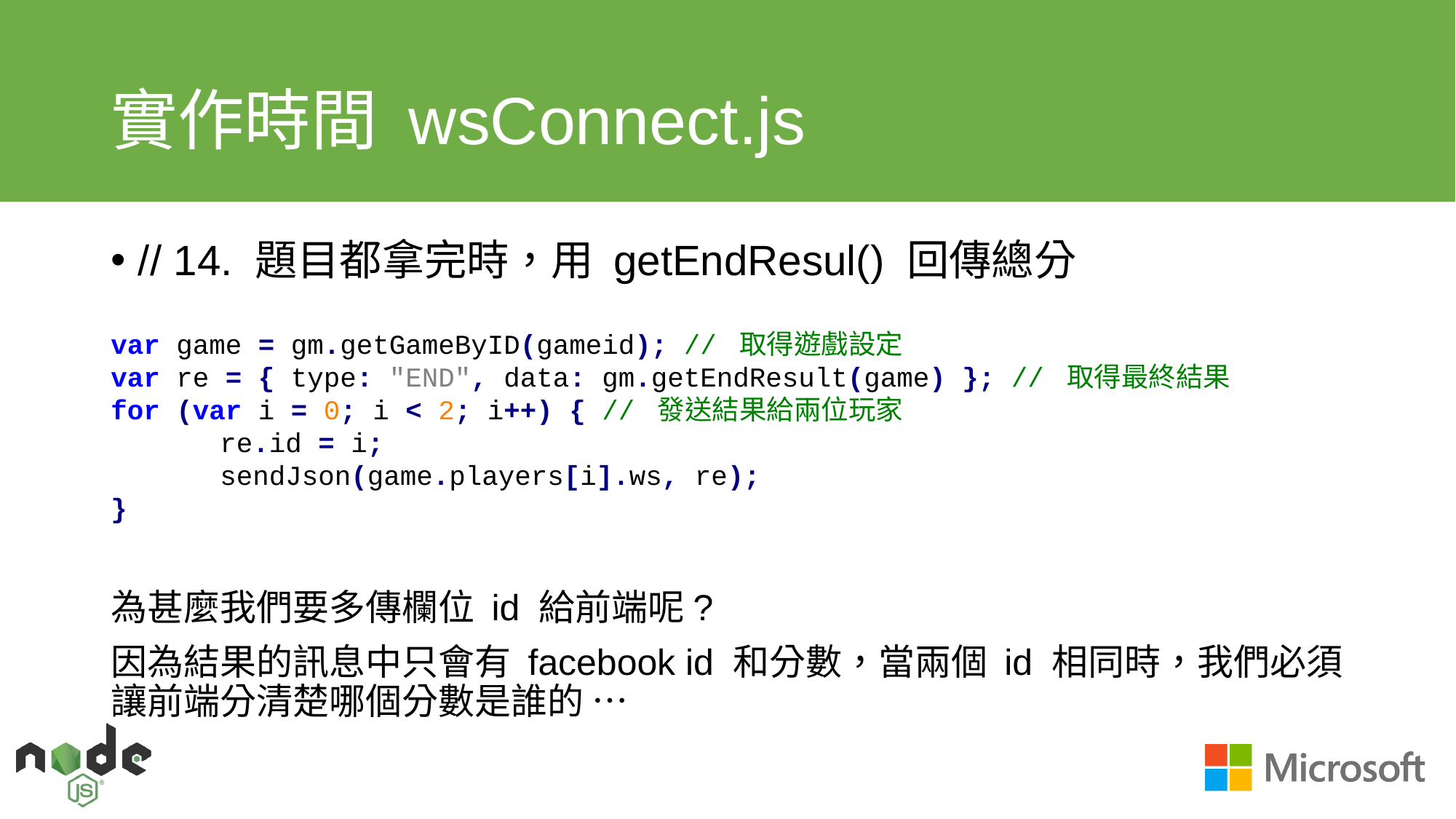

# 實作時間 wsConnect.js
// 14. 題目都拿完時，用 getEndResul() 回傳總分
var game = gm.getGameByID(gameid); // 取得遊戲設定
var re = { type: "END", data: gm.getEndResult(game) }; // 取得最終結果
for (var i = 0; i < 2; i++) { // 發送結果給兩位玩家
	re.id = i;
	sendJson(game.players[i].ws, re);
}
為甚麼我們要多傳欄位 id 給前端呢?
因為結果的訊息中只會有 facebook id 和分數，當兩個 id 相同時，我們必須讓前端分清楚哪個分數是誰的 …